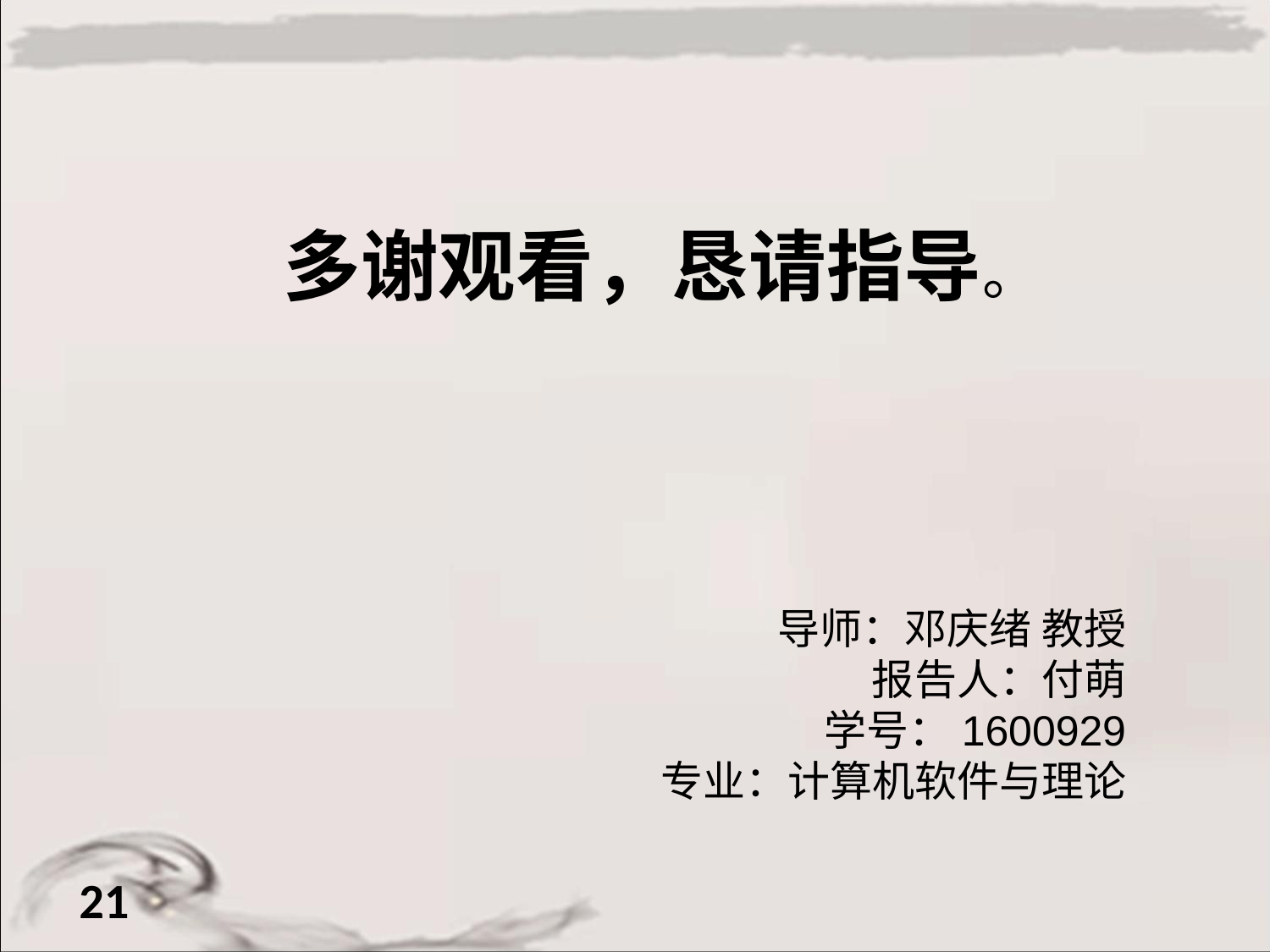

多谢观看，恳请指导。

导师：邓庆绪 教授
报告人：付萌
学号：1600929
专业：计算机软件与理论
21